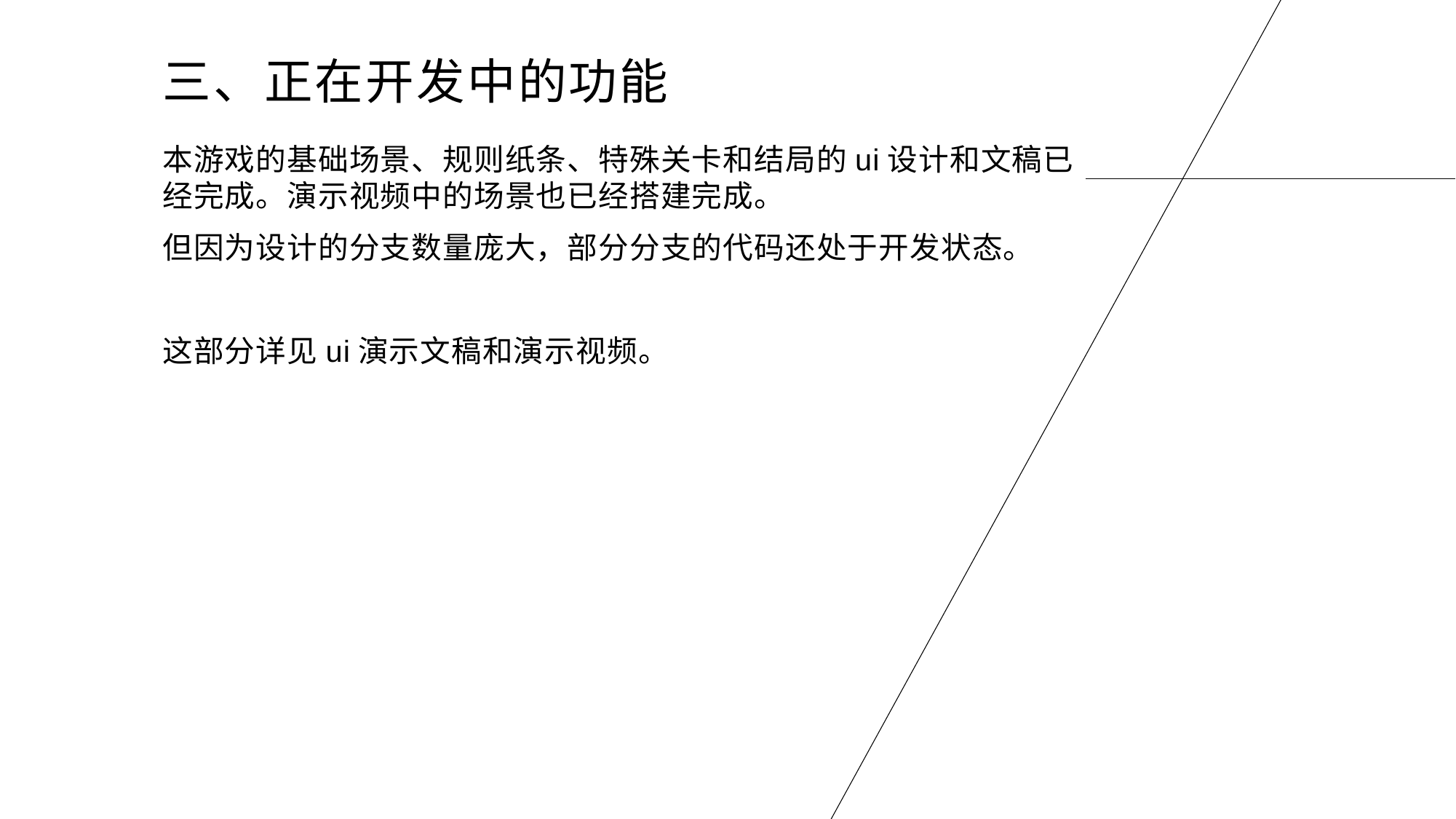

# 三、正在开发中的功能
本游戏的基础场景、规则纸条、特殊关卡和结局的ui设计和文稿已经完成。演示视频中的场景也已经搭建完成。
但因为设计的分支数量庞大，部分分支的代码还处于开发状态。

这部分详见ui演示文稿和演示视频。
15